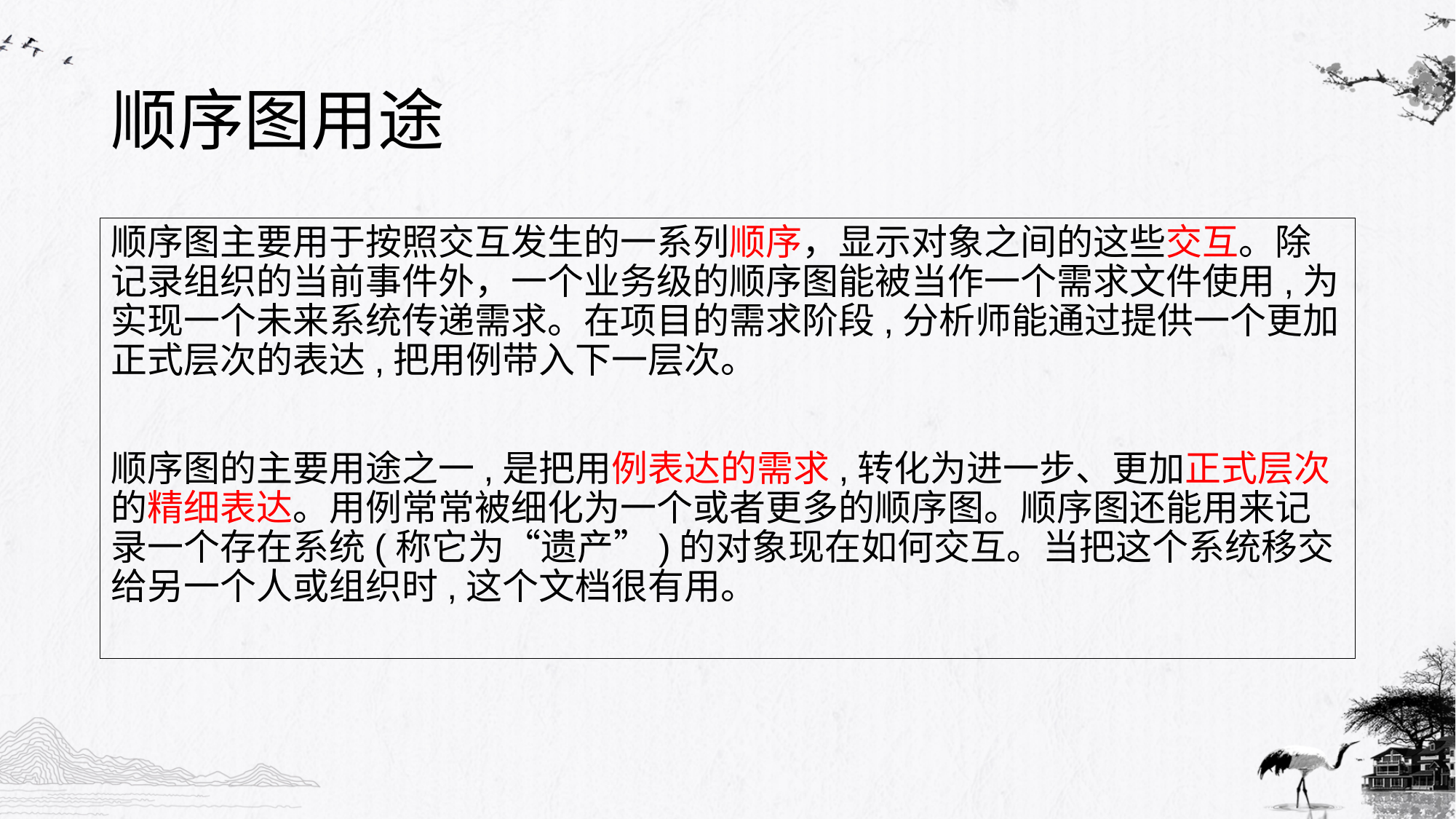

# 顺序图用途
顺序图主要用于按照交互发生的一系列顺序，显示对象之间的这些交互。除记录组织的当前事件外，一个业务级的顺序图能被当作一个需求文件使用,为实现一个未来系统传递需求。在项目的需求阶段,分析师能通过提供一个更加正式层次的表达,把用例带入下一层次。

顺序图的主要用途之一,是把用例表达的需求,转化为进一步、更加正式层次的精细表达。用例常常被细化为一个或者更多的顺序图。顺序图还能用来记录一个存在系统(称它为“遗产”)的对象现在如何交互。当把这个系统移交给另一个人或组织时,这个文档很有用。